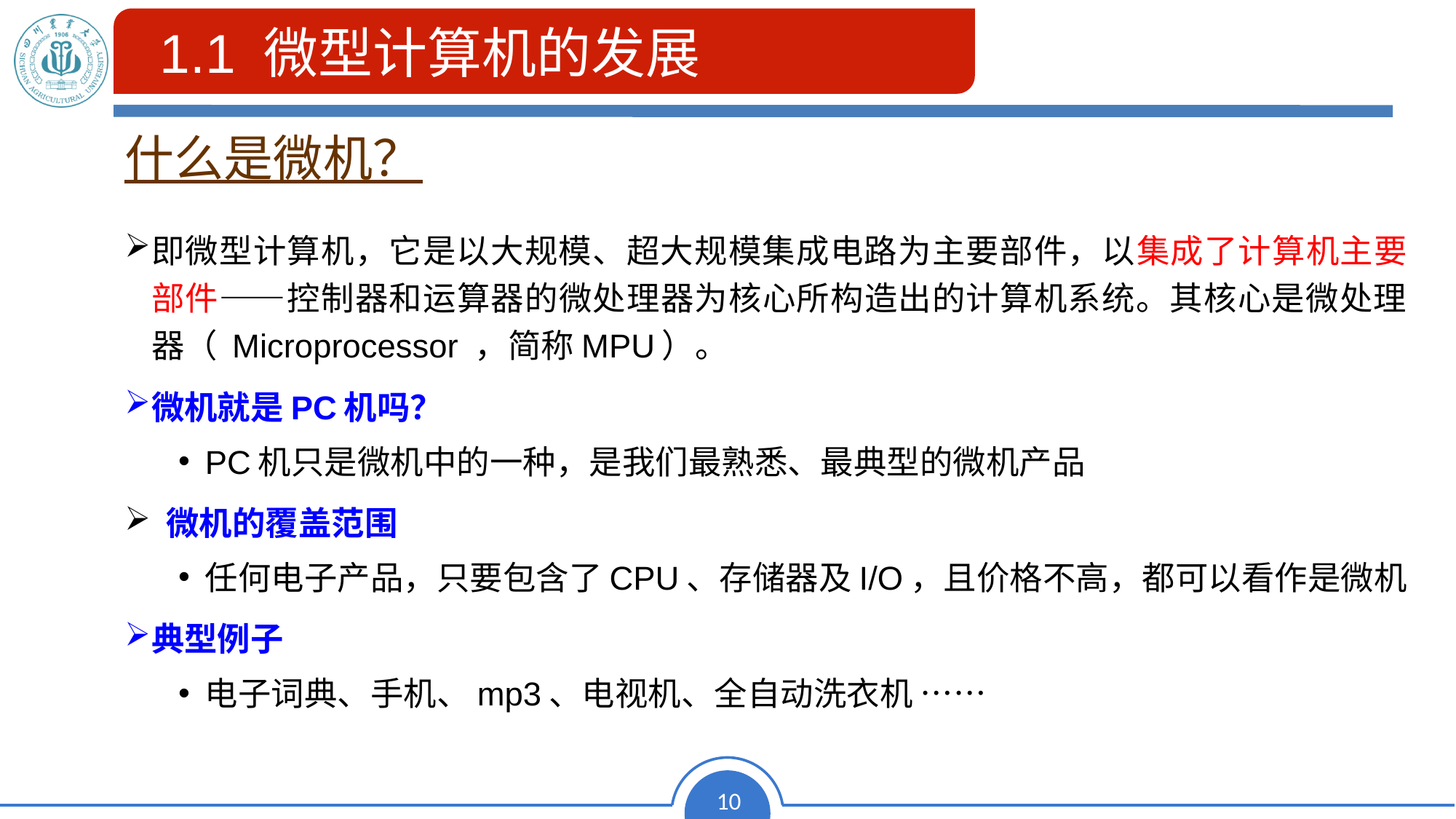

1.1 微型计算机的发展
什么是微机？
即微型计算机，它是以大规模、超大规模集成电路为主要部件，以集成了计算机主要部件——控制器和运算器的微处理器为核心所构造出的计算机系统。其核心是微处理器（ Microprocessor ，简称MPU）。
微机就是PC机吗？
PC机只是微机中的一种，是我们最熟悉、最典型的微机产品
 微机的覆盖范围
任何电子产品，只要包含了CPU、存储器及I/O，且价格不高，都可以看作是微机
典型例子
电子词典、手机、mp3、电视机、全自动洗衣机 ……